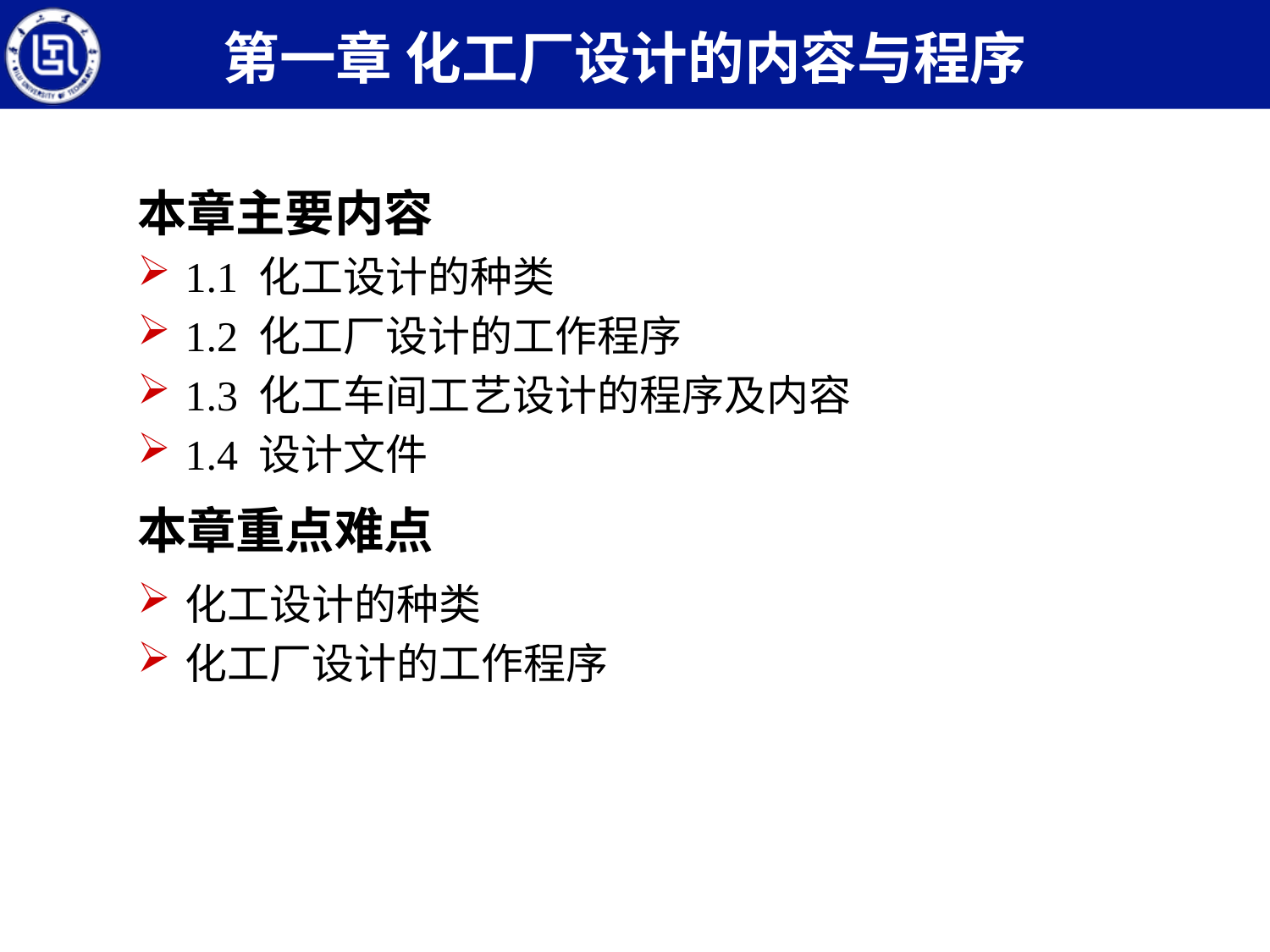

第一章 化工厂设计的内容与程序
本章主要内容
1.1 化工设计的种类
1.2 化工厂设计的工作程序
1.3 化工车间工艺设计的程序及内容
1.4 设计文件
本章重点难点
化工设计的种类
化工厂设计的工作程序